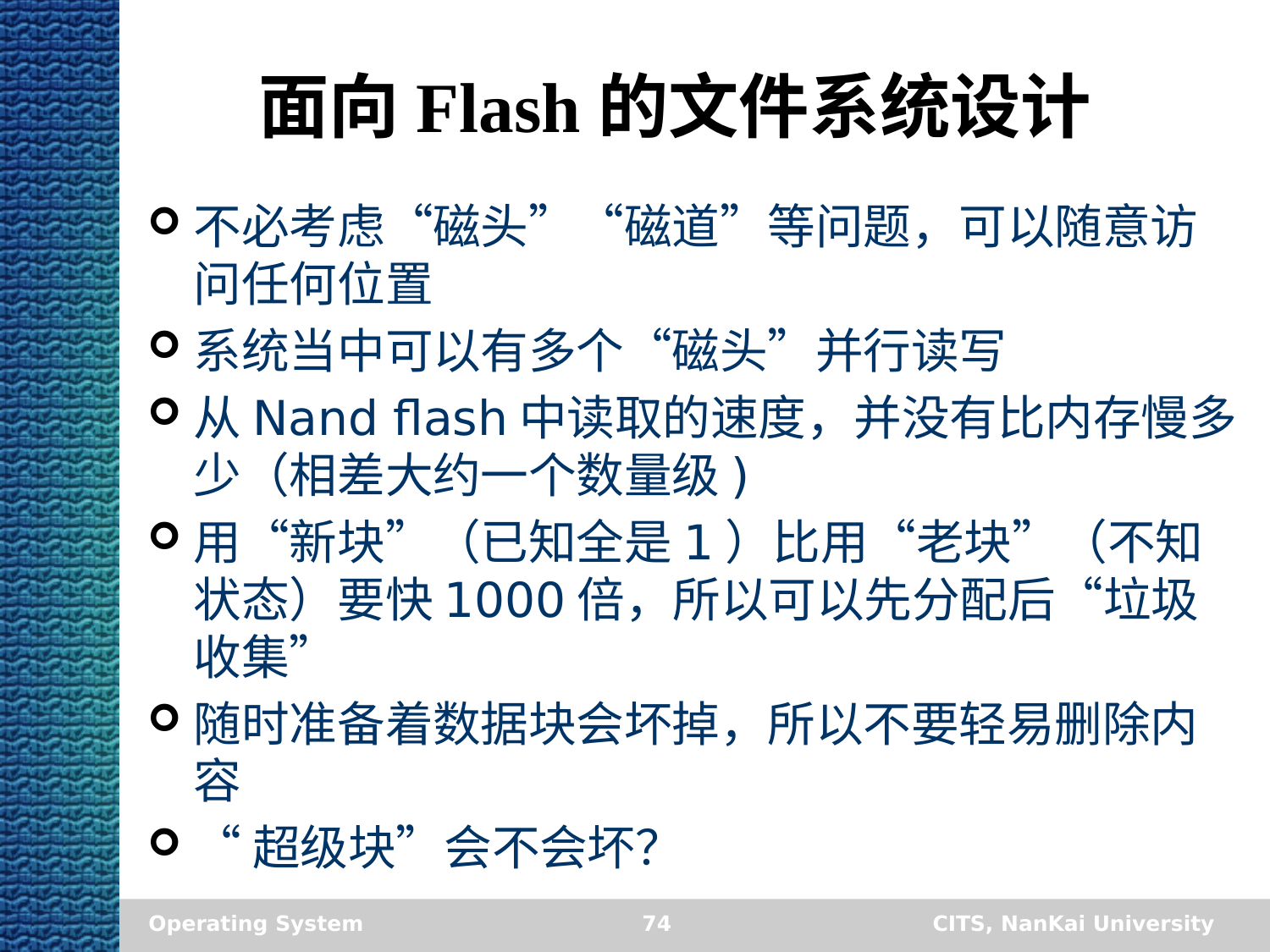

# 面向Flash的文件系统设计
不必考虑“磁头”“磁道”等问题，可以随意访问任何位置
系统当中可以有多个“磁头”并行读写
从Nand flash中读取的速度，并没有比内存慢多少（相差大约一个数量级)
用“新块”（已知全是1）比用“老块”（不知状态）要快1000倍，所以可以先分配后“垃圾收集”
随时准备着数据块会坏掉，所以不要轻易删除内容
“超级块”会不会坏？
Operating System
74
CITS, NanKai University